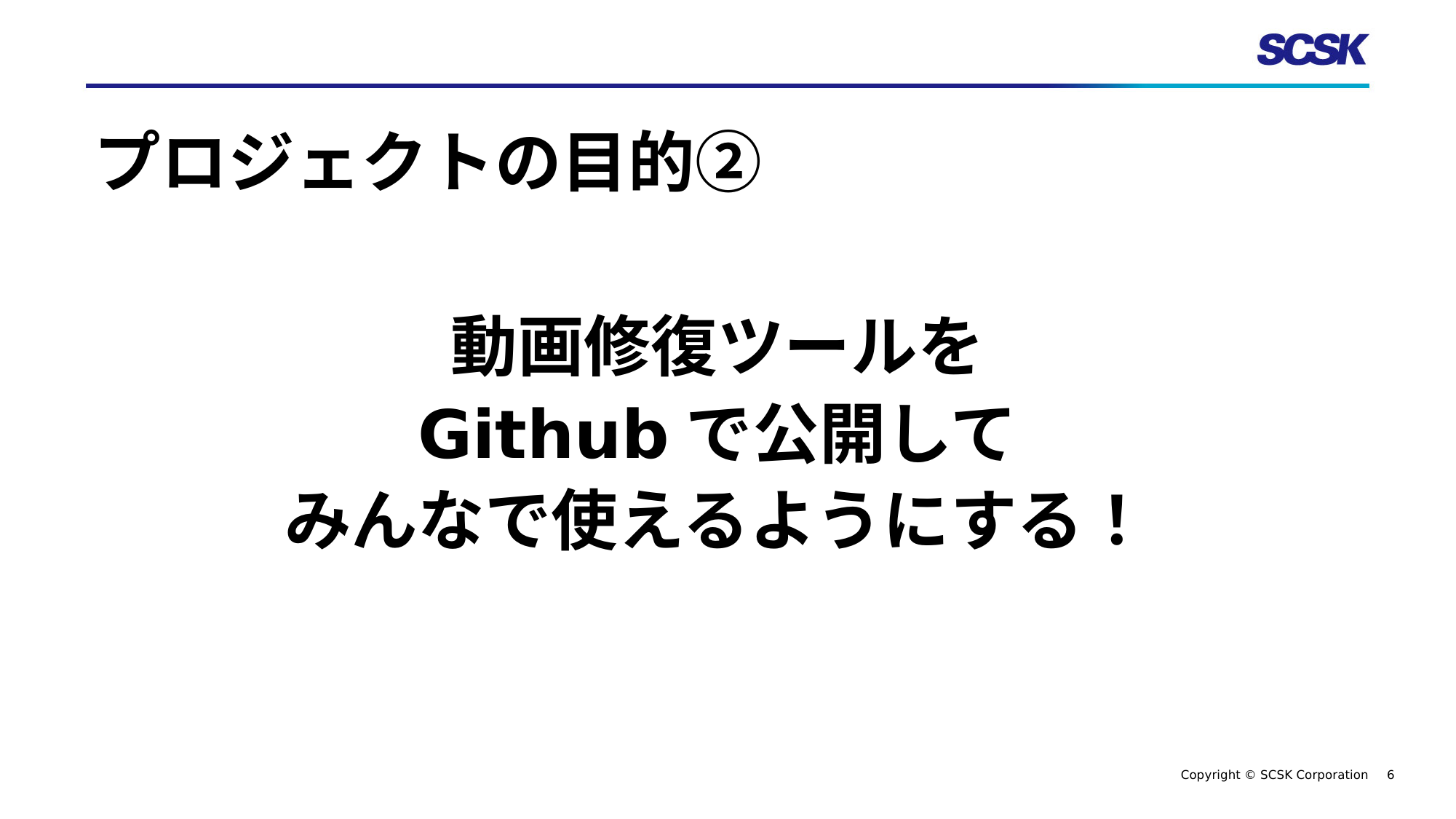

# プロジェクトの目的②
動画修復ツールを
Githubで公開して
みんなで使えるようにする！